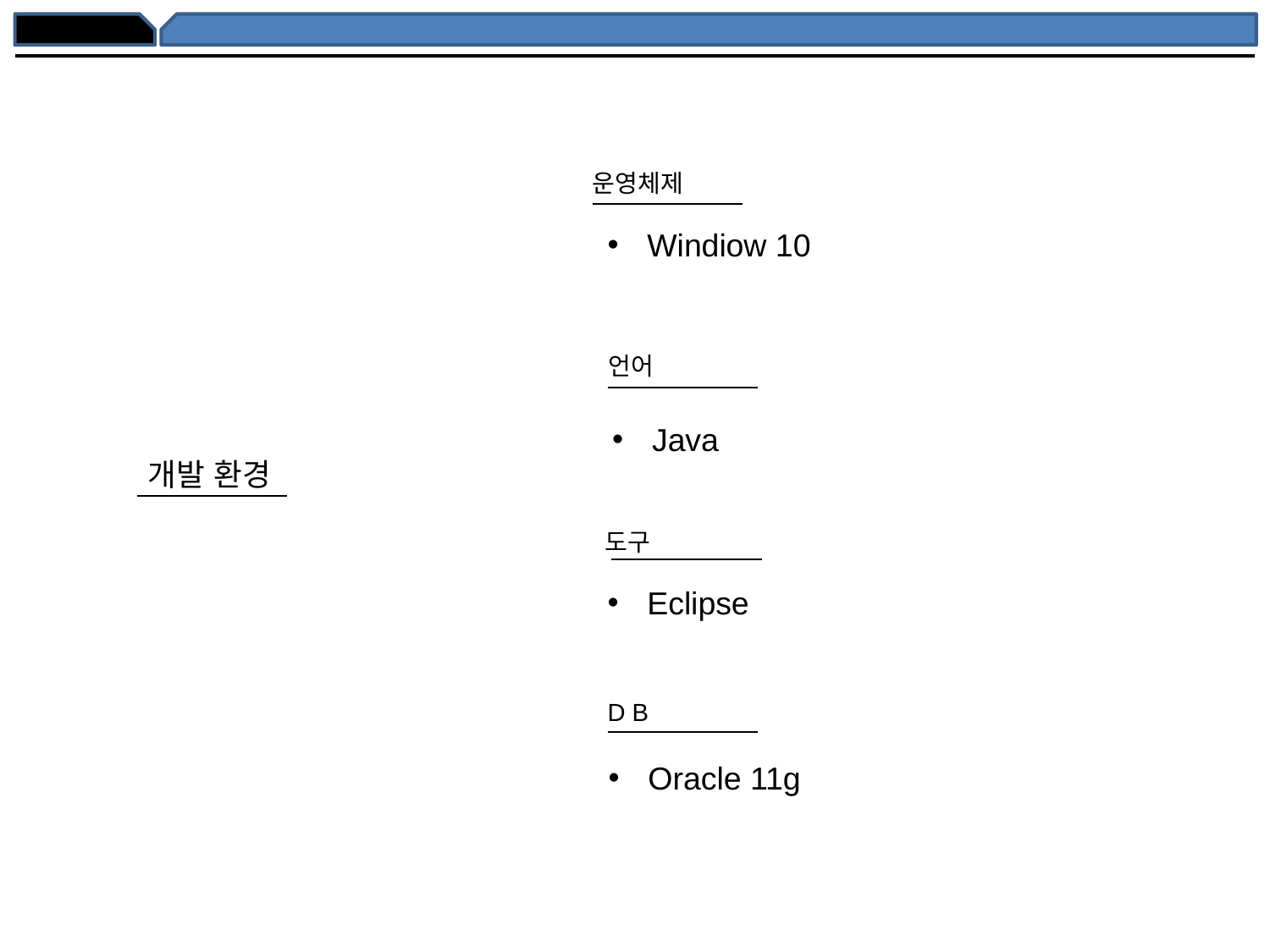

운영체제
Windiow 10
언어
Java
# 개발 환경
도구
Eclipse
D B
Oracle 11g